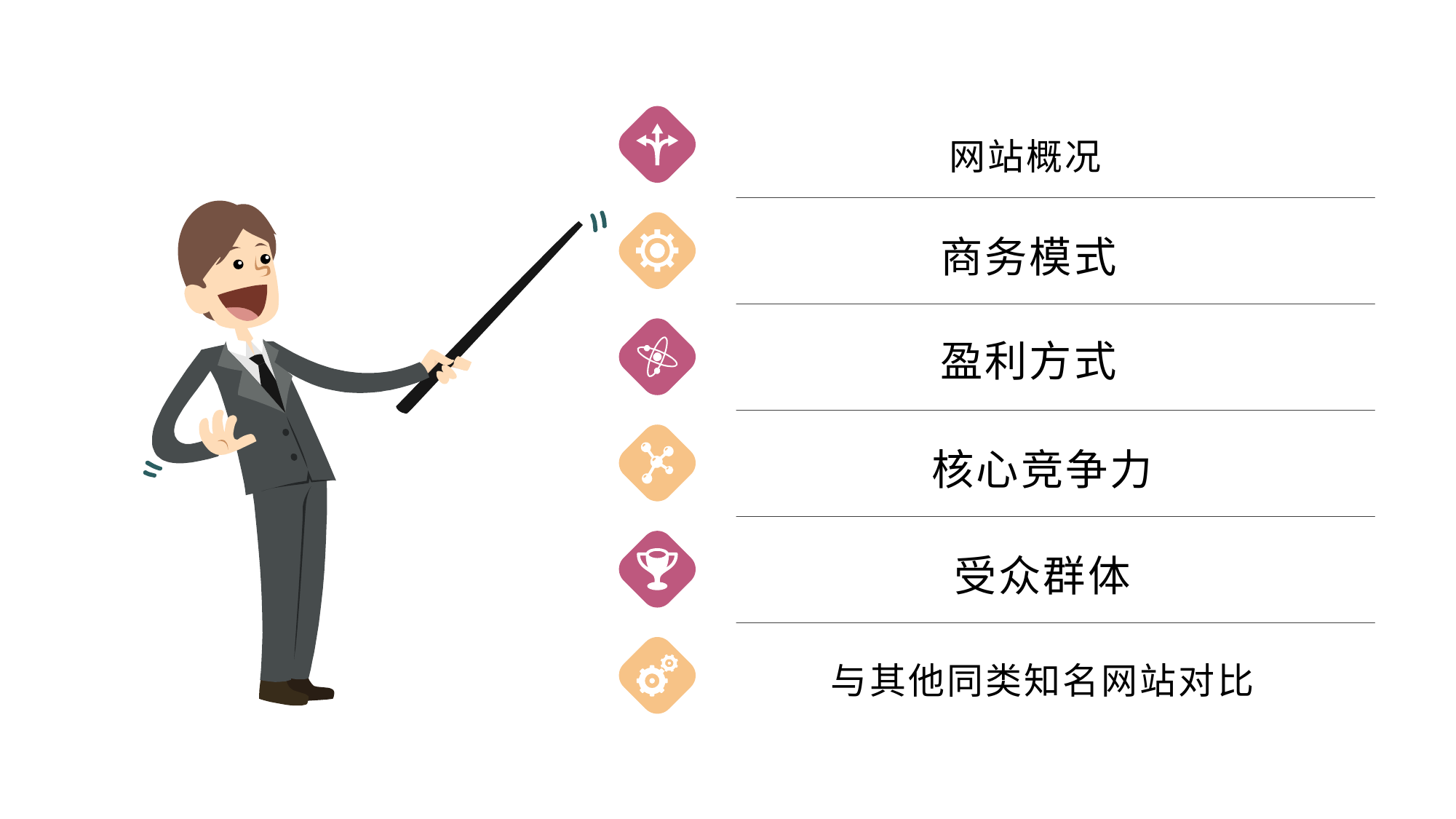

网站概况

商务模式

盈利方式

核心竞争力

受众群体

与其他同类知名网站对比